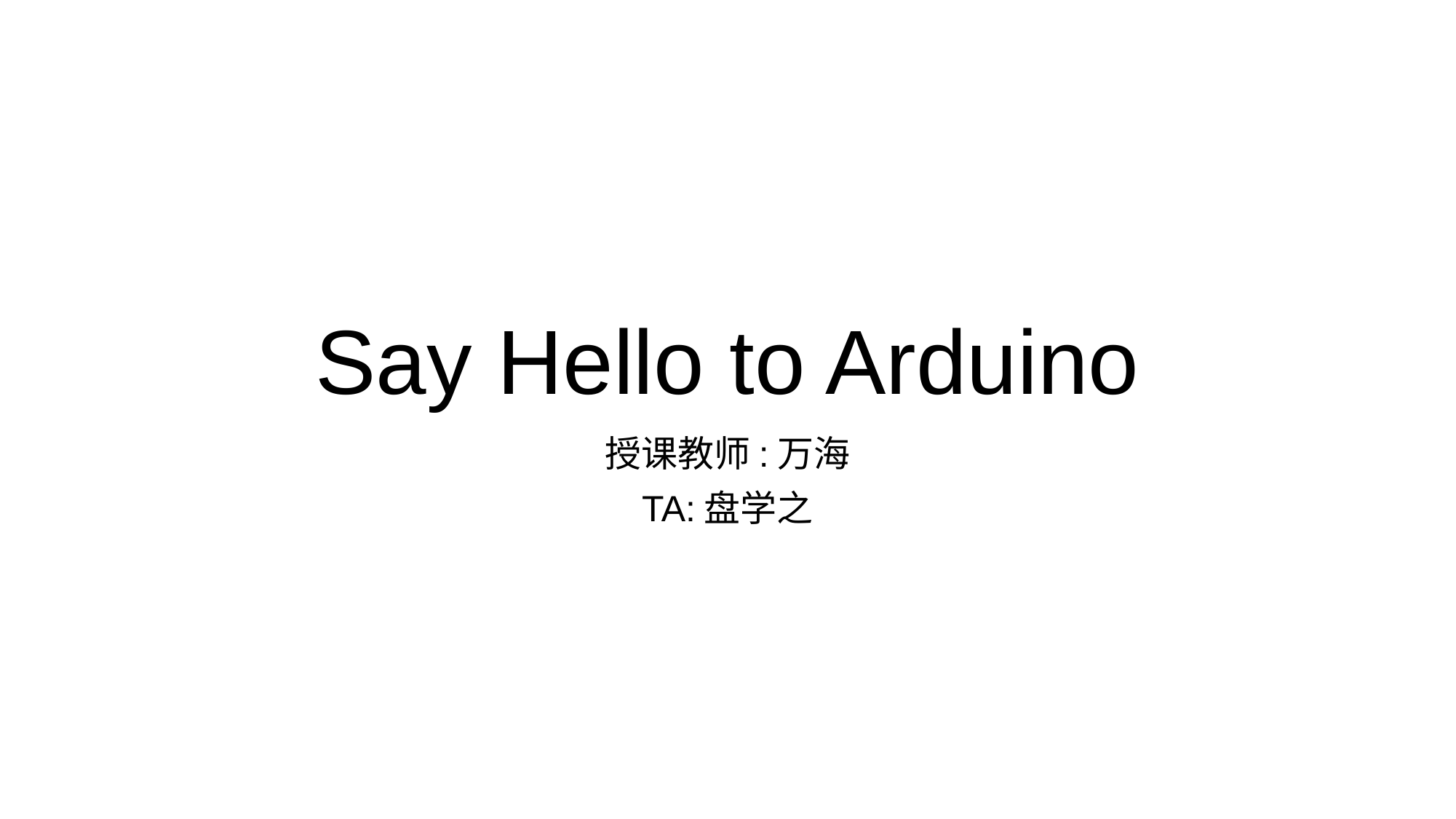

# Say Hello to Arduino
授课教师:万海
TA:盘学之